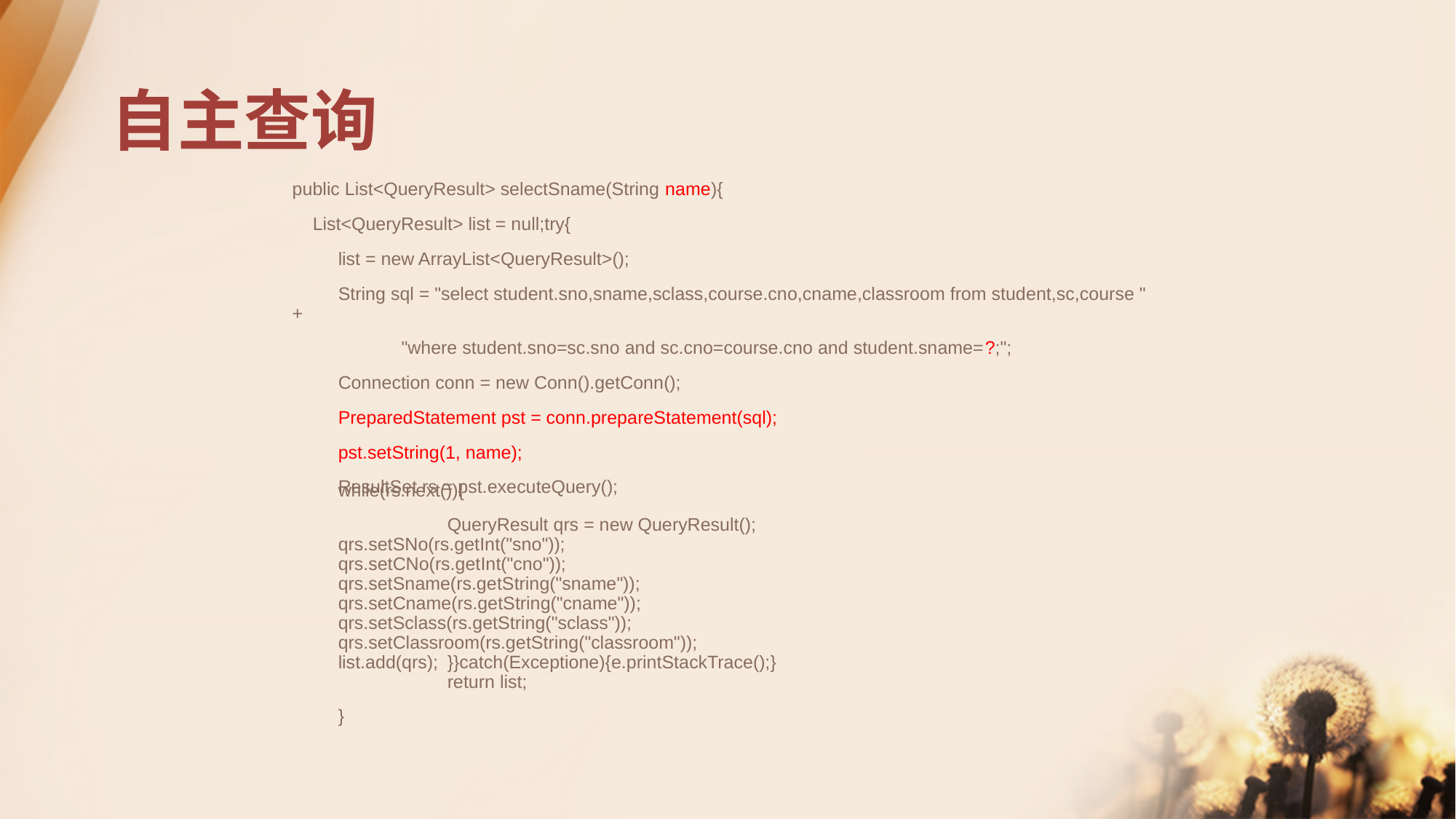

# 自主查询
public List<QueryResult> selectSname(String name){
    List<QueryResult> list = null;try{
         list = new ArrayList<QueryResult>();
         String sql = "select student.sno,sname,sclass,course.cno,cname,classroom from student,sc,course " +
	"where student.sno=sc.sno and sc.cno=course.cno and student.sname=?;";
         Connection conn = new Conn().getConn();
         PreparedStatement pst = conn.prepareStatement(sql);
         pst.setString(1, name);
         ResultSet rs = pst.executeQuery();

while(rs.next()){
	QueryResult qrs = new QueryResult();	qrs.setSNo(rs.getInt("sno"));		qrs.setCNo(rs.getInt("cno"));	qrs.setSname(rs.getString("sname"));		qrs.setCname(rs.getString("cname"));		qrs.setSclass(rs.getString("sclass"));		qrs.setClassroom(rs.getString("classroom"));	list.add(qrs);	}}catch(Exceptione){e.printStackTrace();}	return list;
}